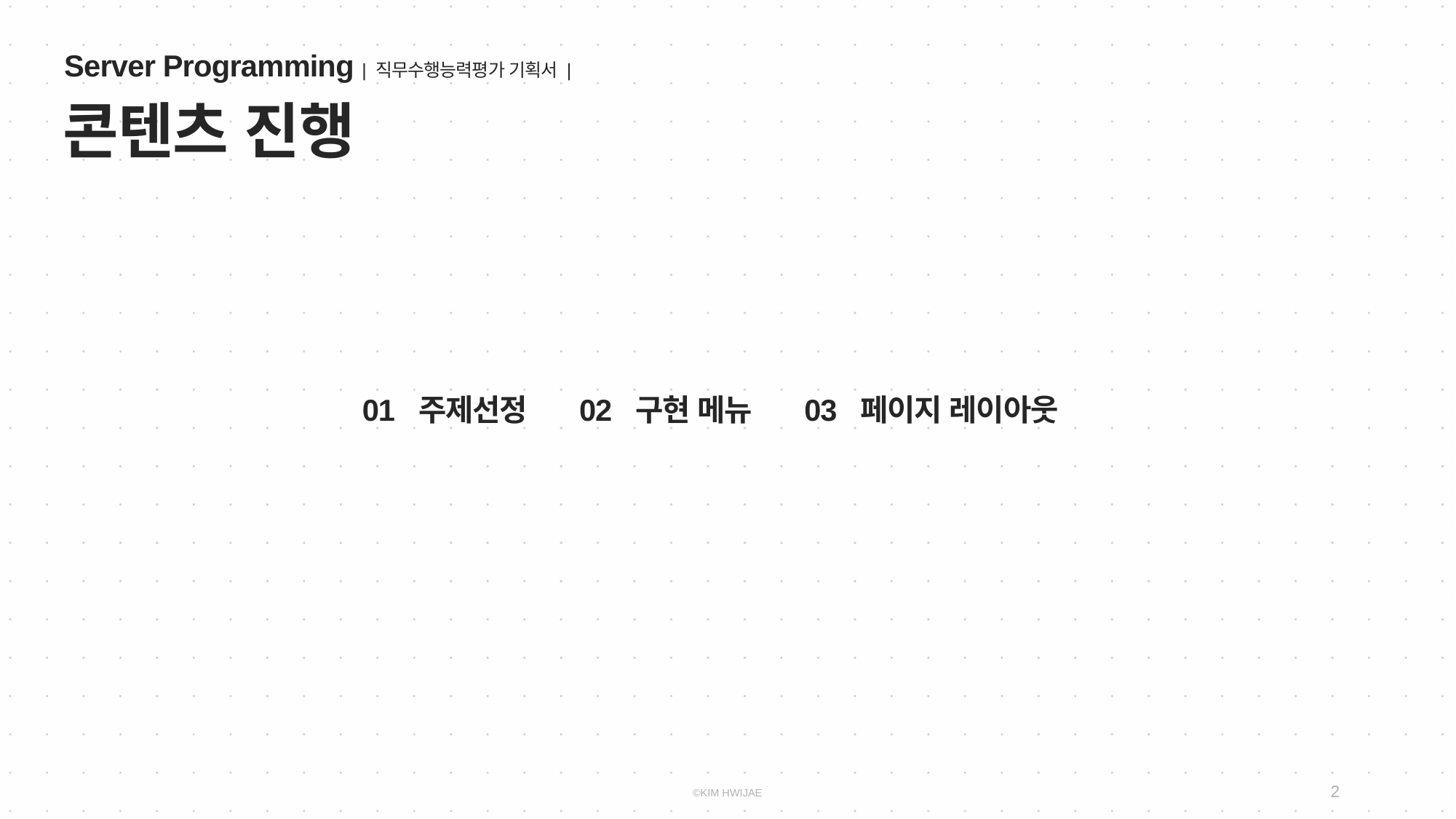

콘텐츠 진행
01  주제선정
02  구현 메뉴
03  페이지 레이아웃